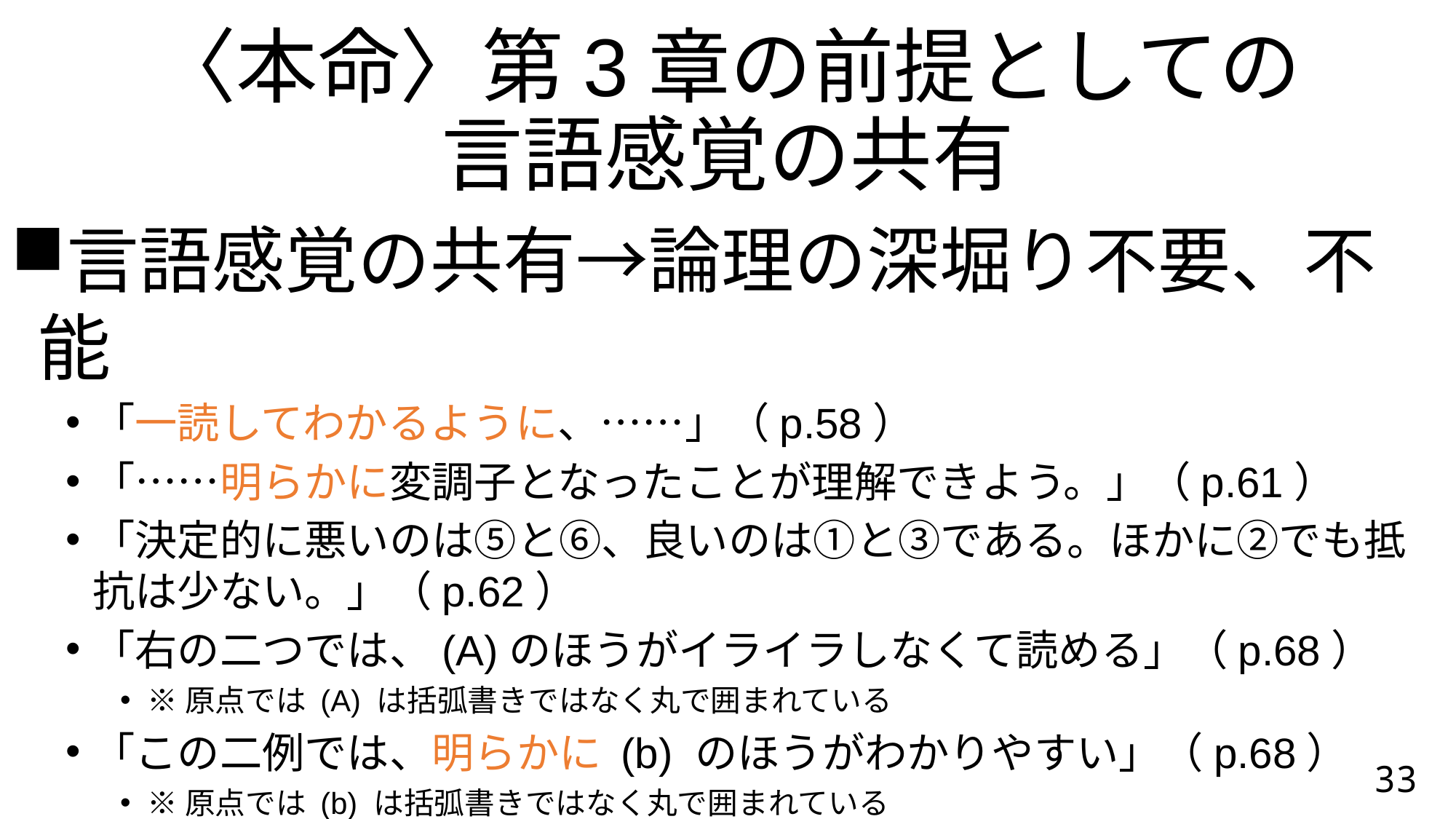

〈本命〉第3章の前提としての
言語感覚の共有
言語感覚の共有→論理の深堀り不要、不能
「一読してわかるように、……」（p.58）
「……明らかに変調子となったことが理解できよう。」（p.61）
「決定的に悪いのは⑤と⑥、良いのは①と③である。ほかに②でも抵抗は少ない。」（p.62）
「右の二つでは、(A)のほうがイライラしなくて読める」（p.68）
※原点では (A) は括弧書きではなく丸で囲まれている
「この二例では、明らかに (b) のほうがわかりやすい」（p.68）
※原点では (b) は括弧書きではなく丸で囲まれている
「明らかに自然な語順は、……」（p.70）
33